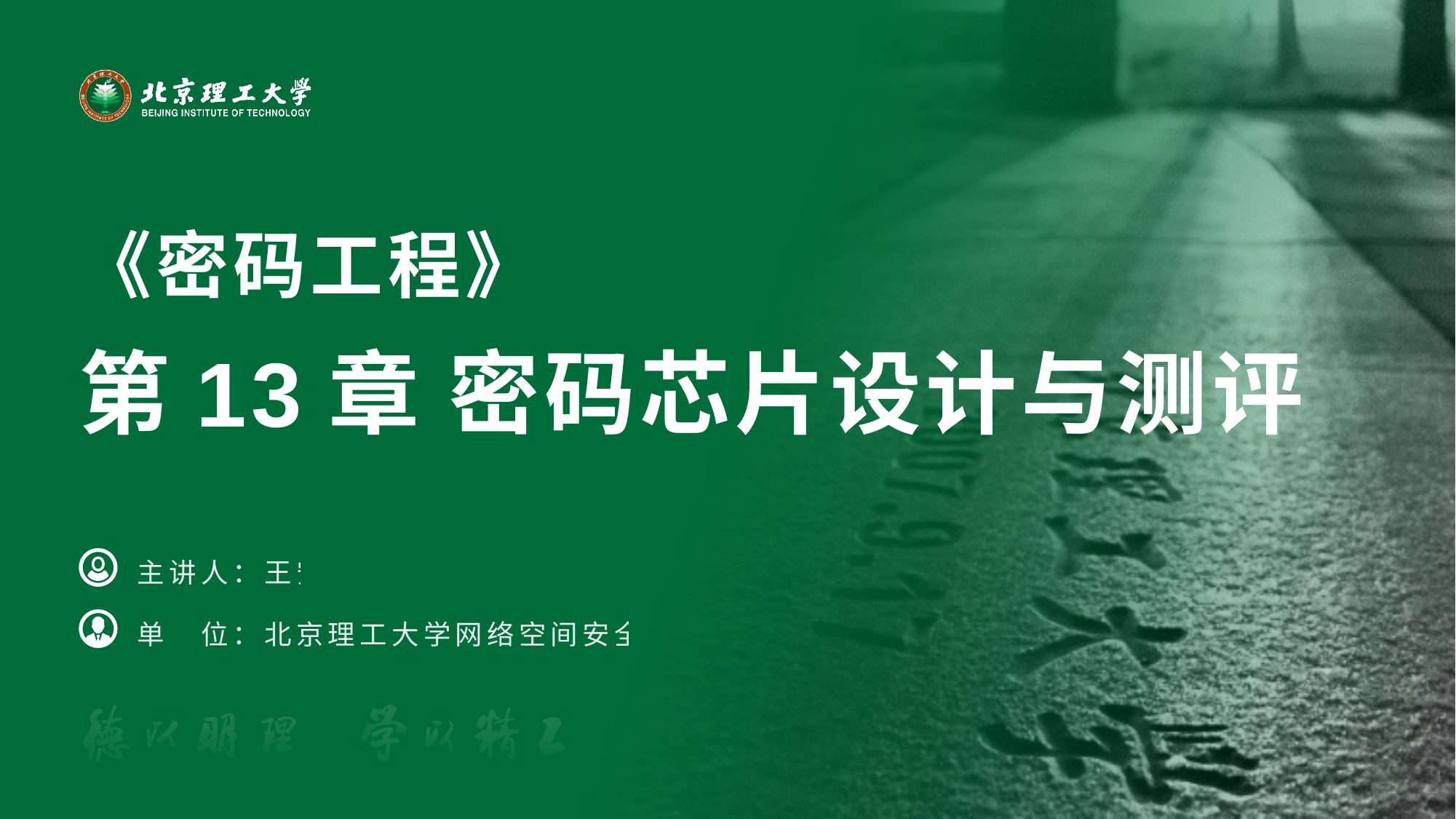

《密码工程》
第13章 密码芯片设计与测评

主讲人：王安

单　位：北京理工大学网络空间安全学院